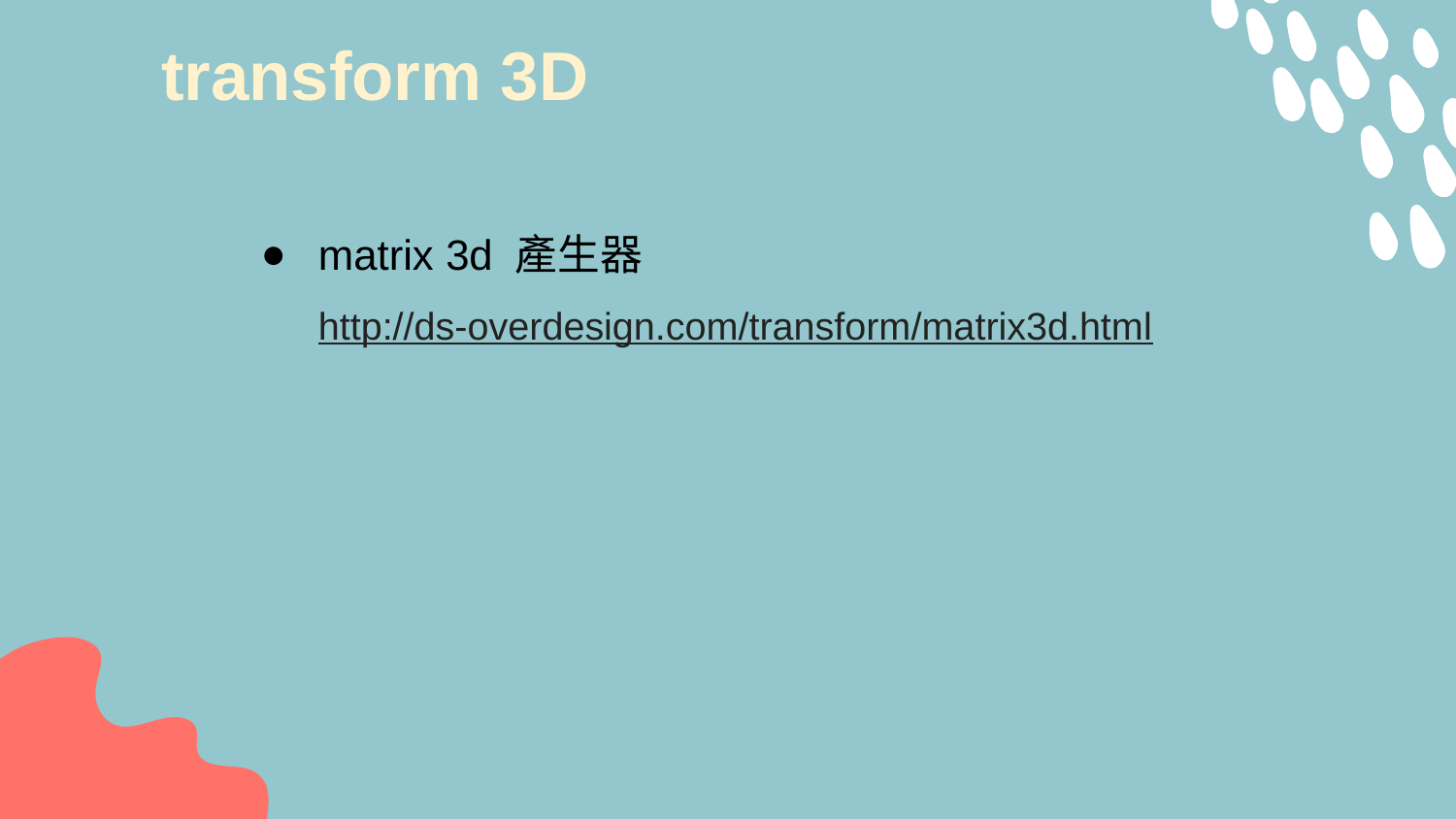

# transform 3D
matrix 3d 產生器 http://ds-overdesign.com/transform/matrix3d.html